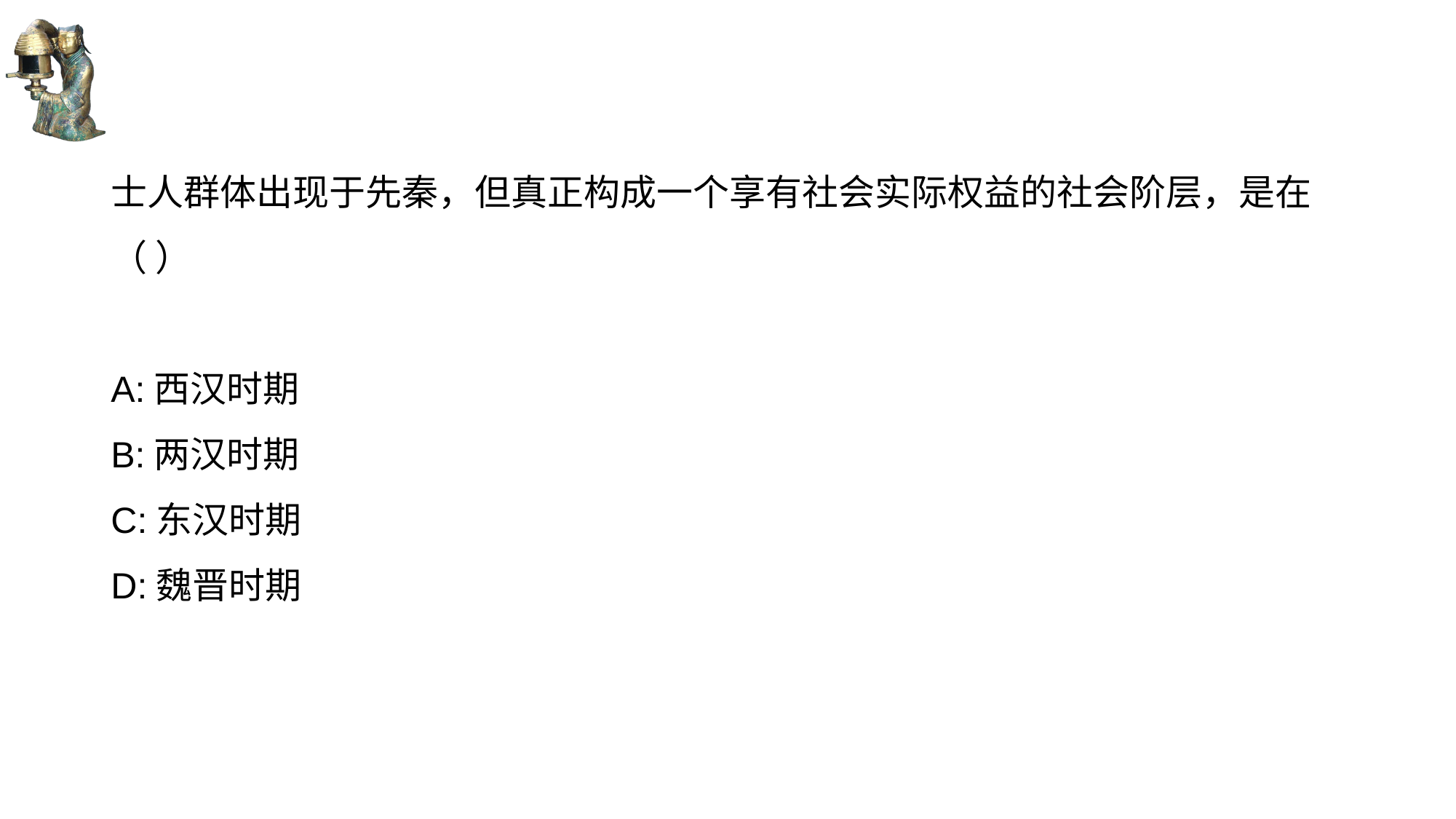

#
士人群体出现于先秦，但真正构成一个享有社会实际权益的社会阶层，是在（ ）

A:西汉时期
B:两汉时期
C:东汉时期
D:魏晋时期

22